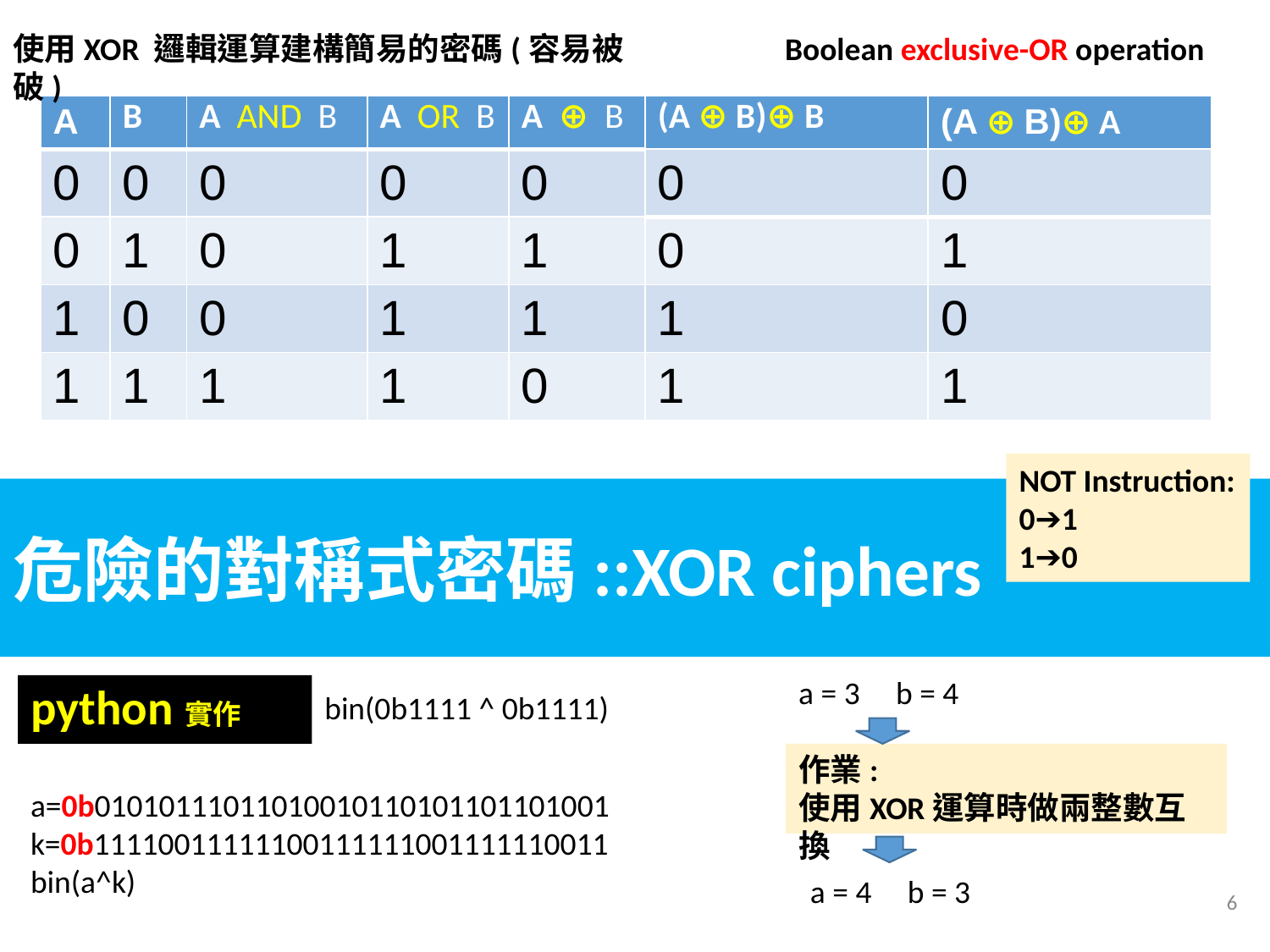

使用XOR 邏輯運算建構簡易的密碼(容易被破)
Boolean exclusive-OR operation
| A | B | A AND B | A OR B | A ⊕ B | (A ⊕ B)⊕ B | (A ⊕ B)⊕ A |
| --- | --- | --- | --- | --- | --- | --- |
| 0 | 0 | 0 | 0 | 0 | 0 | 0 |
| 0 | 1 | 0 | 1 | 1 | 0 | 1 |
| 1 | 0 | 0 | 1 | 1 | 1 | 0 |
| 1 | 1 | 1 | 1 | 0 | 1 | 1 |
NOT Instruction:
0➔1
1➔0
危險的對稱式密碼::XOR ciphers
a = 3     b = 4
python實作
bin(0b1111 ^ 0b1111)

作業:
使用XOR運算時做兩整數互換
a=0b01010111011010010110101101101001
k=0b11110011111100111111001111110011
bin(a^k)

a = 4     b = 3
6